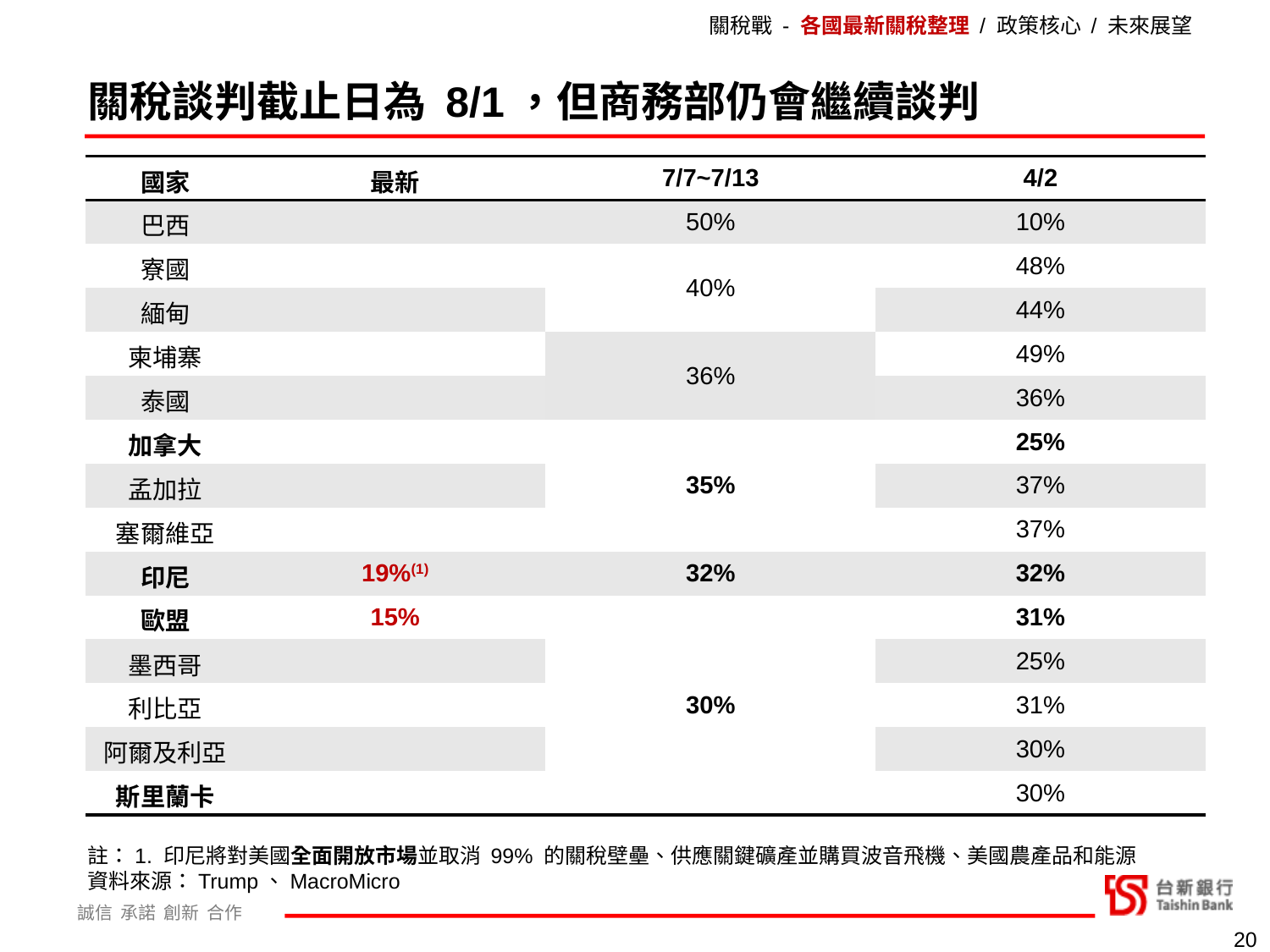

關稅戰 - 各國最新關稅整理 / 政策核心 / 未來展望
關稅談判截止日為 8/1，但商務部仍會繼續談判
| 國家 | 最新 | 7/7~7/13 | 4/2 |
| --- | --- | --- | --- |
| 巴西 |  | 50% | 10% |
| 寮國 |  | 40% | 48% |
| 緬甸 |  | 40% | 44% |
| 柬埔寨 |  | 36% | 49% |
| 泰國 |  | 36% | 36% |
| 加拿大 |  | 35% | 25% |
| 孟加拉 |  | 35% | 37% |
| 塞爾維亞 |  | 35% | 37% |
| 印尼 | 19%(1) | 32% | 32% |
| 歐盟 | 15% | 30% | 31% |
| 墨西哥 |  | 30% | 25% |
| 利比亞 |  | 30% | 31% |
| 阿爾及利亞 |  | 30% | 30% |
| 斯里蘭卡 |  | 30% | 30% |
註：1. 印尼將對美國全面開放市場並取消 99% 的關稅壁壘、供應關鍵礦產並購買波音飛機、美國農產品和能源
資料來源：Trump、MacroMicro
20